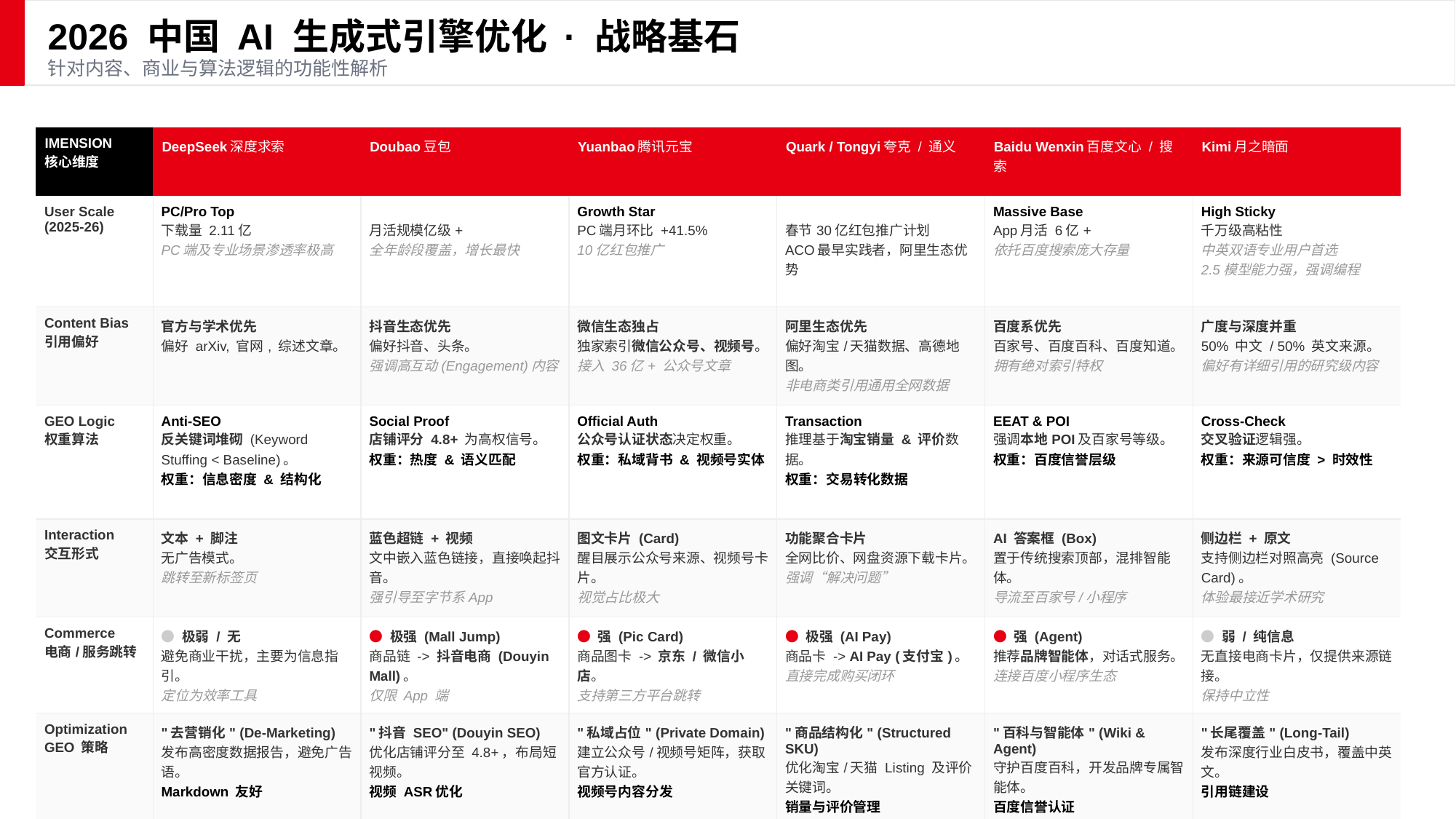

2026 中国 AI 生成式引擎优化 · 战略基石
针对内容、商业与算法逻辑的功能性解析
| IMENSION 核心维度 | DeepSeek深度求索 | Doubao豆包 | Yuanbao腾讯元宝 | Quark / Tongyi夸克 / 通义 | Baidu Wenxin百度文心 / 搜索 | Kimi月之暗面 |
| --- | --- | --- | --- | --- | --- | --- |
| User Scale (2025-26) | PC/Pro Top 下载量 2.11亿 PC端及专业场景渗透率极高 | No.1 Native App 月活规模亿级+ 全年龄段覆盖，增长最快 | Growth Star PC端月环比 +41.5% 10亿红包推广 | No.1 In-App 春节30亿红包推广计划 ACO最早实践者，阿里生态优势 | Massive Base App月活 6亿+ 依托百度搜索庞大存量 | High Sticky 千万级高粘性 中英双语专业用户首选 2.5模型能力强，强调编程 |
| Content Bias 引用偏好 | 官方与学术优先 偏好 arXiv, 官网, 综述文章。 | 抖音生态优先 偏好抖音、头条。 强调高互动(Engagement)内容 | 微信生态独占 独家索引微信公众号、视频号。 接入 36亿+ 公众号文章 | 阿里生态优先 偏好淘宝/天猫数据、高德地图。 非电商类引用通用全网数据 | 百度系优先 百家号、百度百科、百度知道。 拥有绝对索引特权 | 广度与深度并重 50% 中文 / 50% 英文来源。 偏好有详细引用的研究级内容 |
| GEO Logic 权重算法 | Anti-SEO 反关键词堆砌 (Keyword Stuffing < Baseline)。 权重：信息密度 & 结构化 | Social Proof 店铺评分 4.8+ 为高权信号。 权重：热度 & 语义匹配 | Official Auth 公众号认证状态决定权重。 权重：私域背书 & 视频号实体 | Transaction 推理基于淘宝销量 & 评价数据。 权重：交易转化数据 | EEAT & POI 强调本地POI及百家号等级。 权重：百度信誉层级 | Cross-Check 交叉验证逻辑强。 权重：来源可信度 > 时效性 |
| Interaction 交互形式 | 文本 + 脚注 无广告模式。 跳转至新标签页 | 蓝色超链 + 视频 文中嵌入蓝色链接，直接唤起抖音。 强引导至字节系App | 图文卡片 (Card) 醒目展示公众号来源、视频号卡片。 视觉占比极大 | 功能聚合卡片 全网比价、网盘资源下载卡片。 强调“解决问题” | AI 答案框 (Box) 置于传统搜索顶部，混排智能体。 导流至百家号/小程序 | 侧边栏 + 原文 支持侧边栏对照高亮 (Source Card)。 体验最接近学术研究 |
| Commerce 电商/服务跳转 | ● 极弱 / 无 避免商业干扰，主要为信息指引。 定位为效率工具 | ● 极强 (Mall Jump) 商品链 -> 抖音电商 (Douyin Mall)。 仅限 App 端 | ● 强 (Pic Card) 商品图卡 -> 京东 / 微信小店。 支持第三方平台跳转 | ● 极强 (AI Pay) 商品卡 -> AI Pay (支付宝)。 直接完成购买闭环 | ● 强 (Agent) 推荐品牌智能体，对话式服务。 连接百度小程序生态 | ● 弱 / 纯信息 无直接电商卡片，仅提供来源链接。 保持中立性 |
| Optimization GEO 策略 | "去营销化" (De-Marketing) 发布高密度数据报告，避免广告语。 Markdown 友好 | "抖音 SEO" (Douyin SEO) 优化店铺评分至 4.8+，布局短视频。 视频 ASR优化 | "私域占位" (Private Domain) 建立公众号/视频号矩阵，获取官方认证。 视频号内容分发 | "商品结构化" (Structured SKU) 优化淘宝/天猫 Listing 及评价关键词。 销量与评价管理 | "百科与智能体" (Wiki & Agent) 守护百度百科，开发品牌专属智能体。 百度信誉认证 | "长尾覆盖" (Long-Tail) 发布深度行业白皮书，覆盖中英文。 引用链建设 |